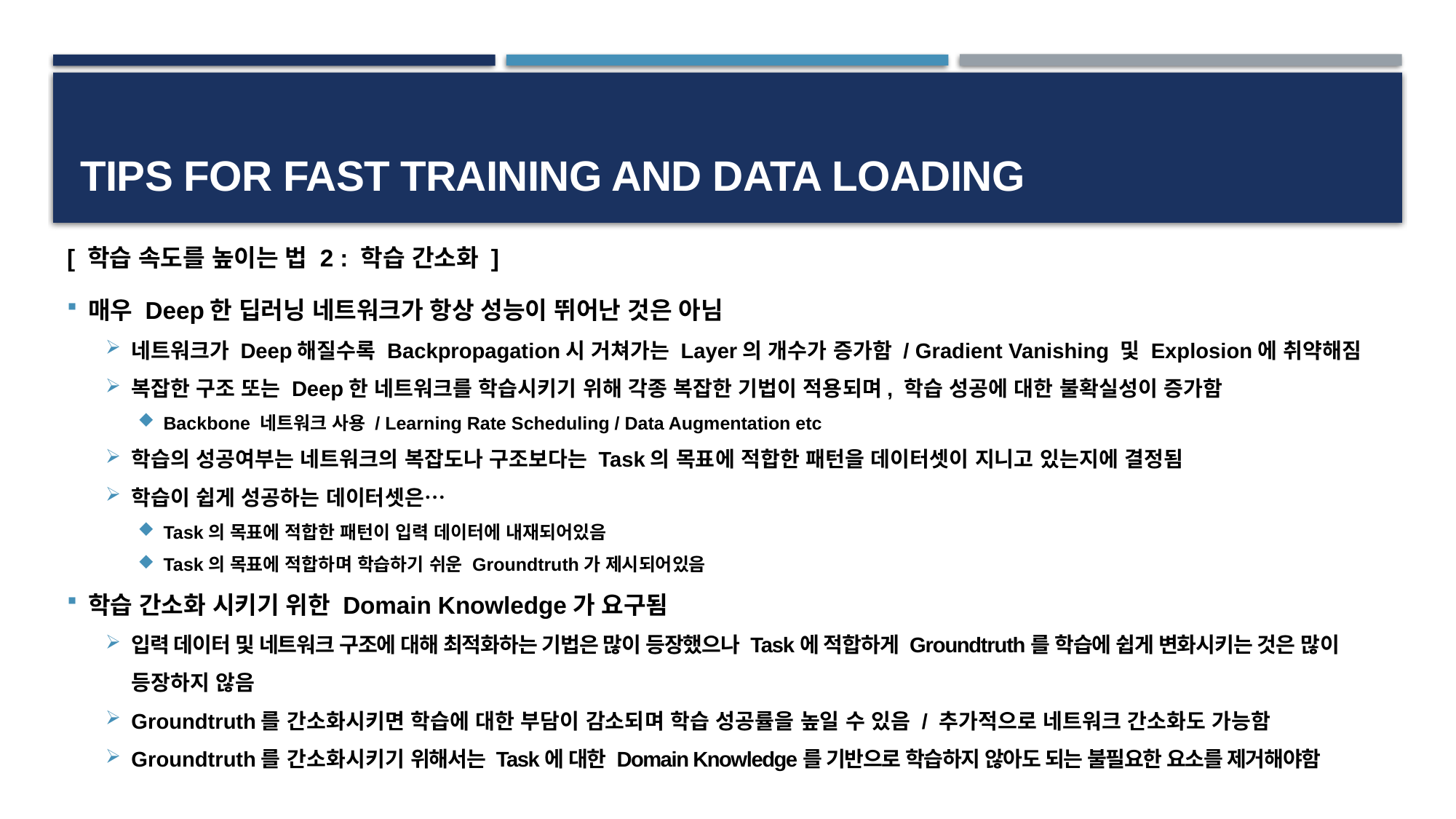

# Tips for Fast Training and Data Loading
[ 학습 속도를 높이는 법 2 : 학습 간소화 ]
매우 Deep한 딥러닝 네트워크가 항상 성능이 뛰어난 것은 아님
네트워크가 Deep해질수록 Backpropagation시 거쳐가는 Layer의 개수가 증가함 / Gradient Vanishing 및 Explosion에 취약해짐
복잡한 구조 또는 Deep한 네트워크를 학습시키기 위해 각종 복잡한 기법이 적용되며, 학습 성공에 대한 불확실성이 증가함
Backbone 네트워크 사용 / Learning Rate Scheduling / Data Augmentation etc
학습의 성공여부는 네트워크의 복잡도나 구조보다는 Task의 목표에 적합한 패턴을 데이터셋이 지니고 있는지에 결정됨
학습이 쉽게 성공하는 데이터셋은…
Task의 목표에 적합한 패턴이 입력 데이터에 내재되어있음
Task의 목표에 적합하며 학습하기 쉬운 Groundtruth가 제시되어있음
학습 간소화 시키기 위한 Domain Knowledge가 요구됨
입력 데이터 및 네트워크 구조에 대해 최적화하는 기법은 많이 등장했으나 Task에 적합하게 Groundtruth를 학습에 쉽게 변화시키는 것은 많이 등장하지 않음
Groundtruth를 간소화시키면 학습에 대한 부담이 감소되며 학습 성공률을 높일 수 있음 / 추가적으로 네트워크 간소화도 가능함
Groundtruth를 간소화시키기 위해서는 Task에 대한 Domain Knowledge를 기반으로 학습하지 않아도 되는 불필요한 요소를 제거해야함